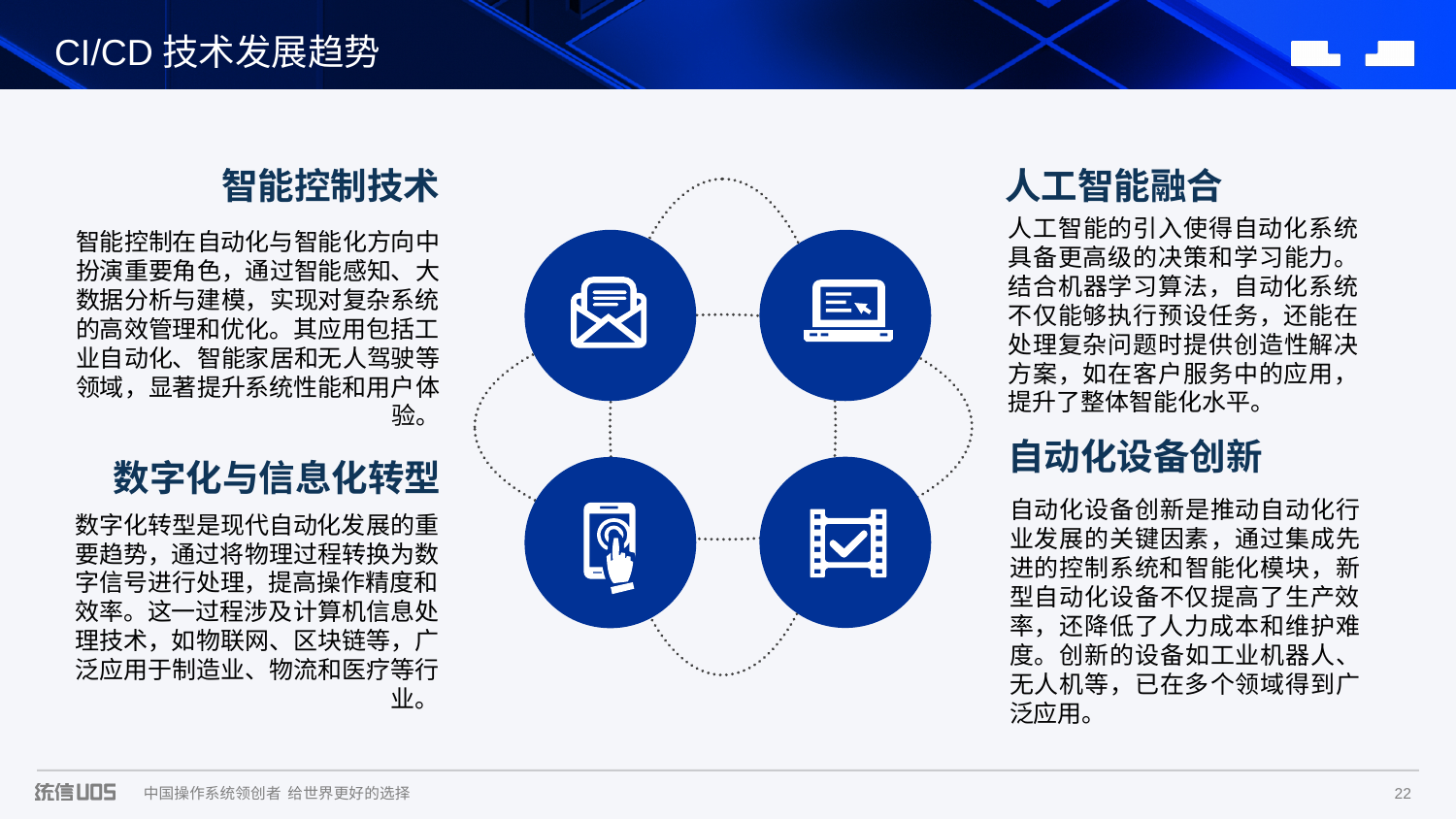

CI/CD技术发展趋势
智能控制技术
人工智能融合
人工智能的引入使得自动化系统具备更高级的决策和学习能力。结合机器学习算法，自动化系统不仅能够执行预设任务，还能在处理复杂问题时提供创造性解决方案，如在客户服务中的应用，提升了整体智能化水平。
智能控制在自动化与智能化方向中扮演重要角色，通过智能感知、大数据分析与建模，实现对复杂系统的高效管理和优化。其应用包括工业自动化、智能家居和无人驾驶等领域，显著提升系统性能和用户体验。

自动化设备创新
数字化与信息化转型

自动化设备创新是推动自动化行业发展的关键因素，通过集成先进的控制系统和智能化模块，新型自动化设备不仅提高了生产效率，还降低了人力成本和维护难度。创新的设备如工业机器人、无人机等，已在多个领域得到广泛应用。
数字化转型是现代自动化发展的重要趋势，通过将物理过程转换为数字信号进行处理，提高操作精度和效率。这一过程涉及计算机信息处理技术，如物联网、区块链等，广泛应用于制造业、物流和医疗等行业。